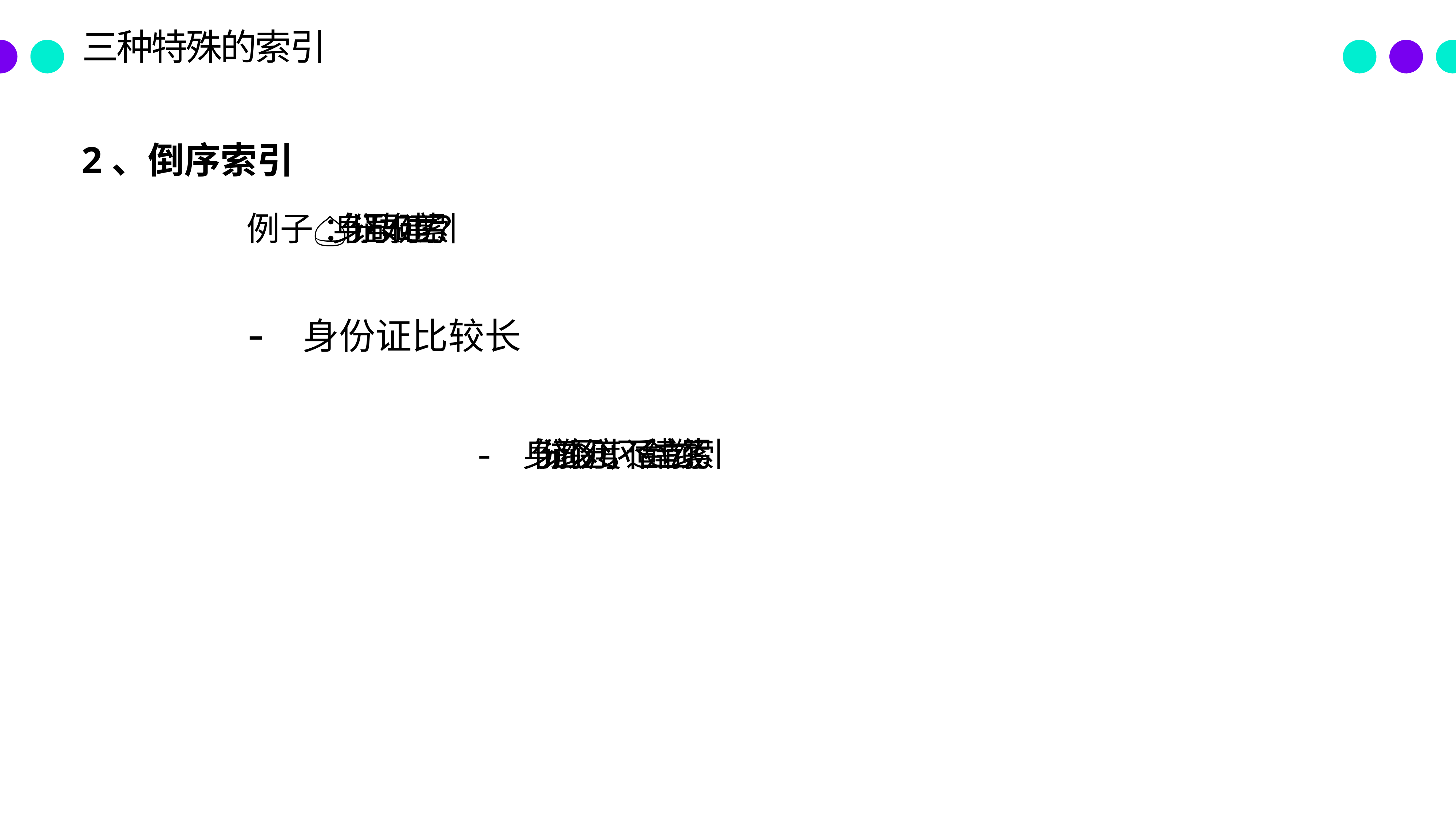

三种特殊的索引

2、倒序索引
例子🌰：身份证号码如何建立索引？
- 身份证比较长
- 身份证前缀区分度小，不适合建立前缀索引